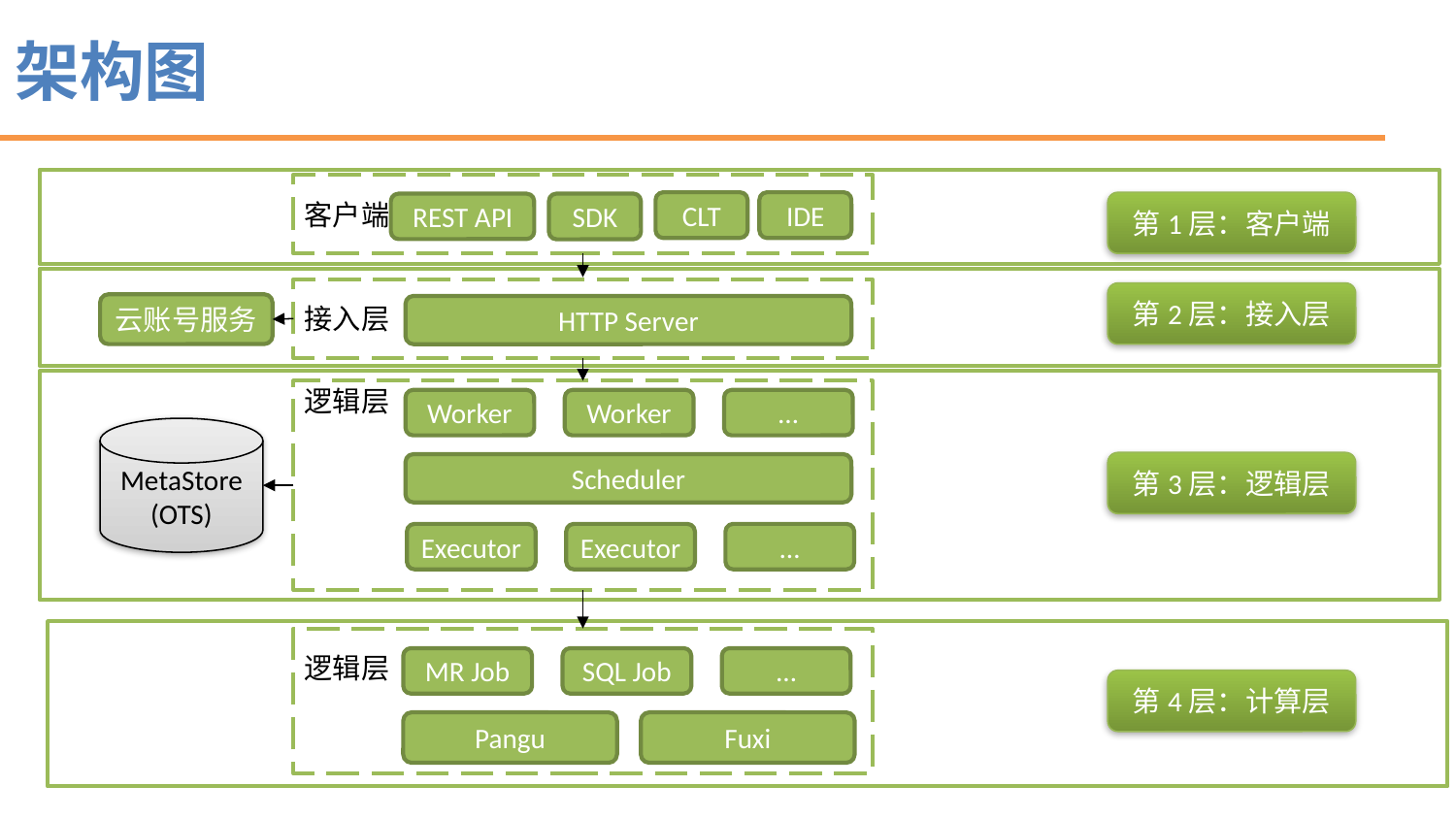

# 架构图

客户端
CLT
IDE
第1层：客户端
REST API
SDK

接入层
第2层：接入层
云账号服务
HTTP Server

逻辑层

Worker
Worker
…
MetaStore
(OTS)
第3层：逻辑层
Scheduler
Executor
Executor
…

逻辑层

MR Job
SQL Job
…
第4层：计算层
Fuxi
Pangu